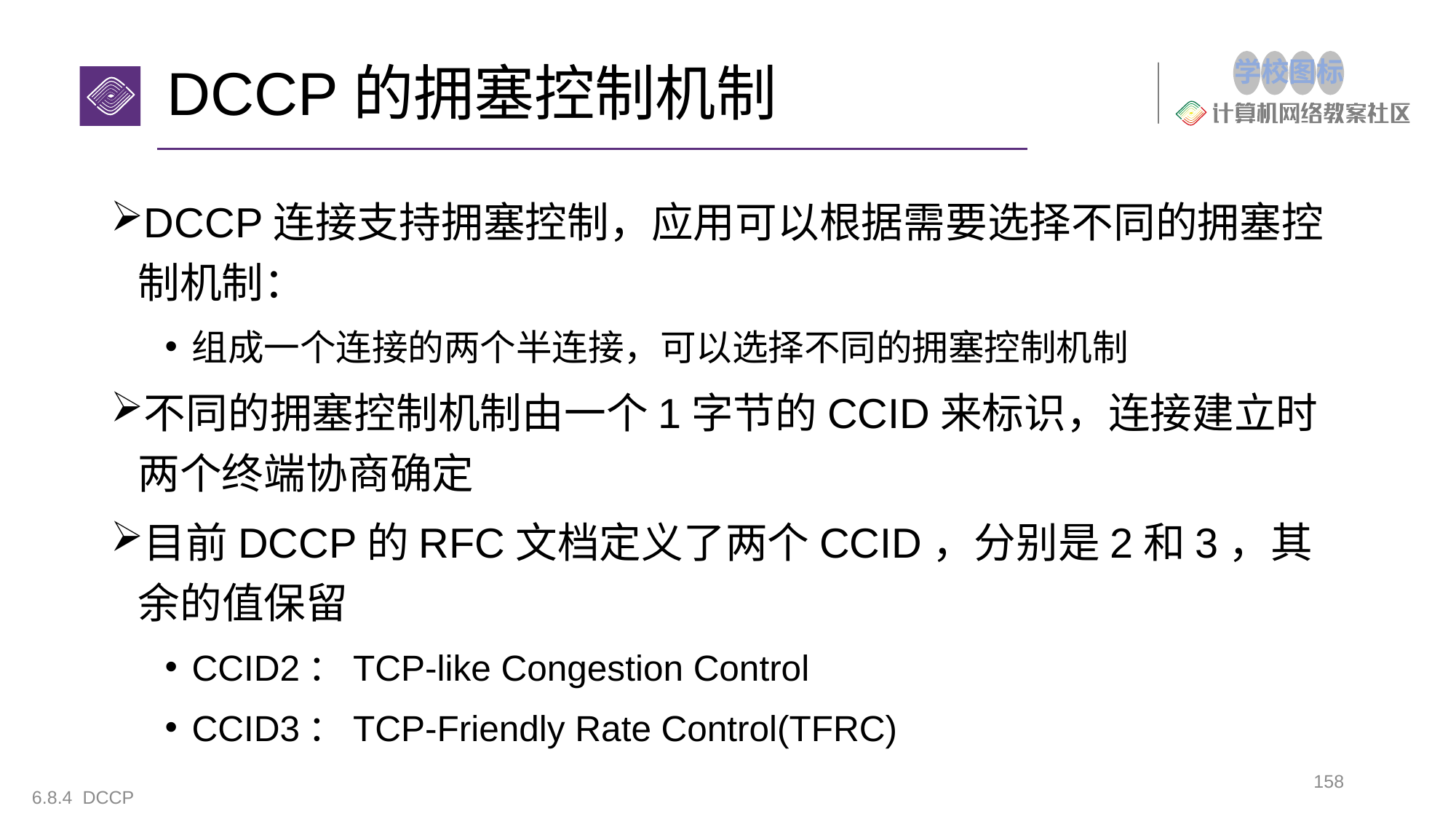

# DCCP的拥塞控制机制
DCCP连接支持拥塞控制，应用可以根据需要选择不同的拥塞控制机制：
组成一个连接的两个半连接，可以选择不同的拥塞控制机制
不同的拥塞控制机制由一个1字节的CCID来标识，连接建立时两个终端协商确定
目前DCCP的RFC文档定义了两个CCID，分别是2和3，其余的值保留
CCID2：TCP-like Congestion Control
CCID3：TCP-Friendly Rate Control(TFRC)

158
6.8.4  DCCP